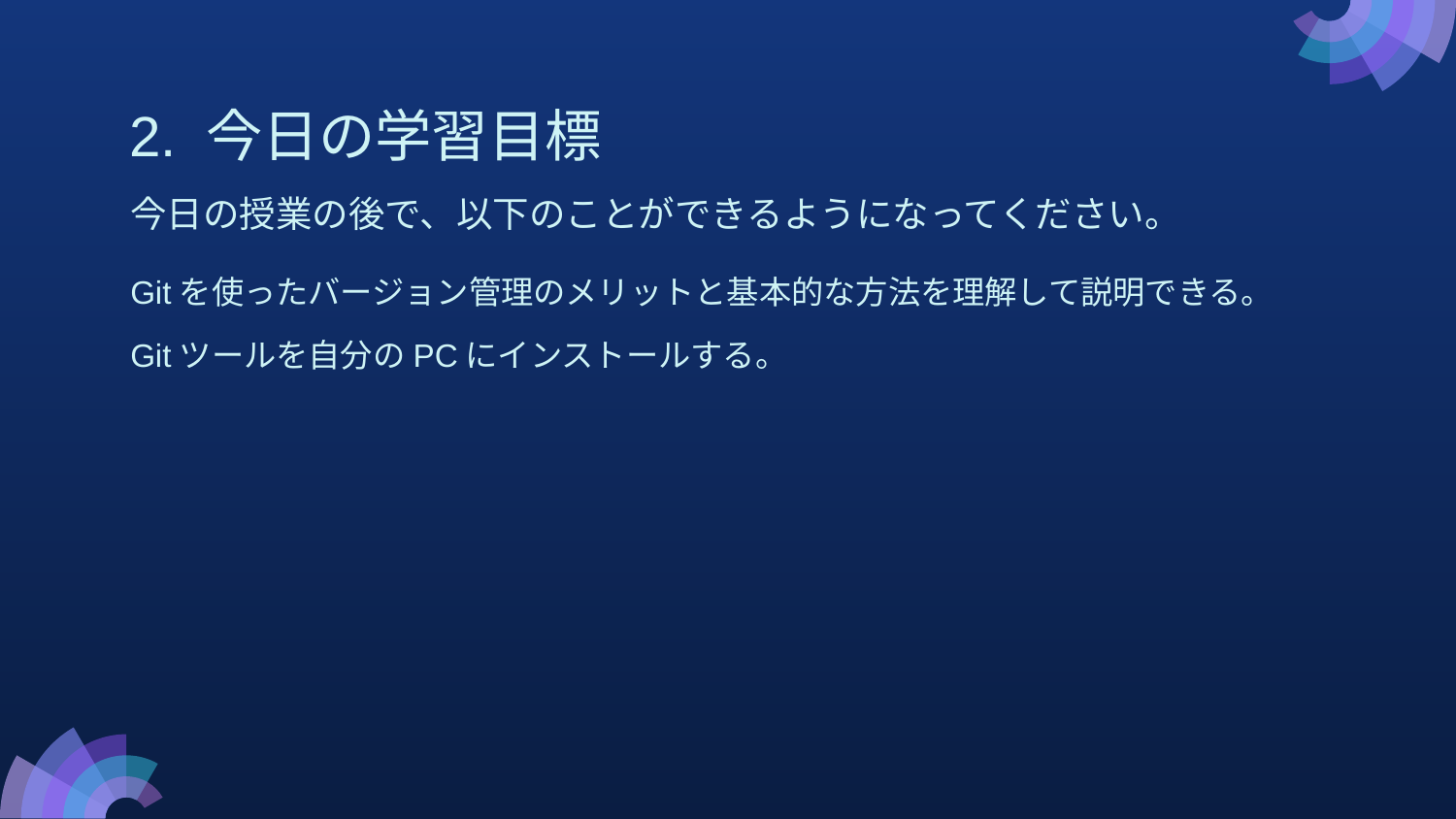

# 2. 今日の学習目標
今日の授業の後で、以下のことができるようになってください。
Gitを使ったバージョン管理のメリットと基本的な方法を理解して説明できる。
Gitツールを自分のPCにインストールする。